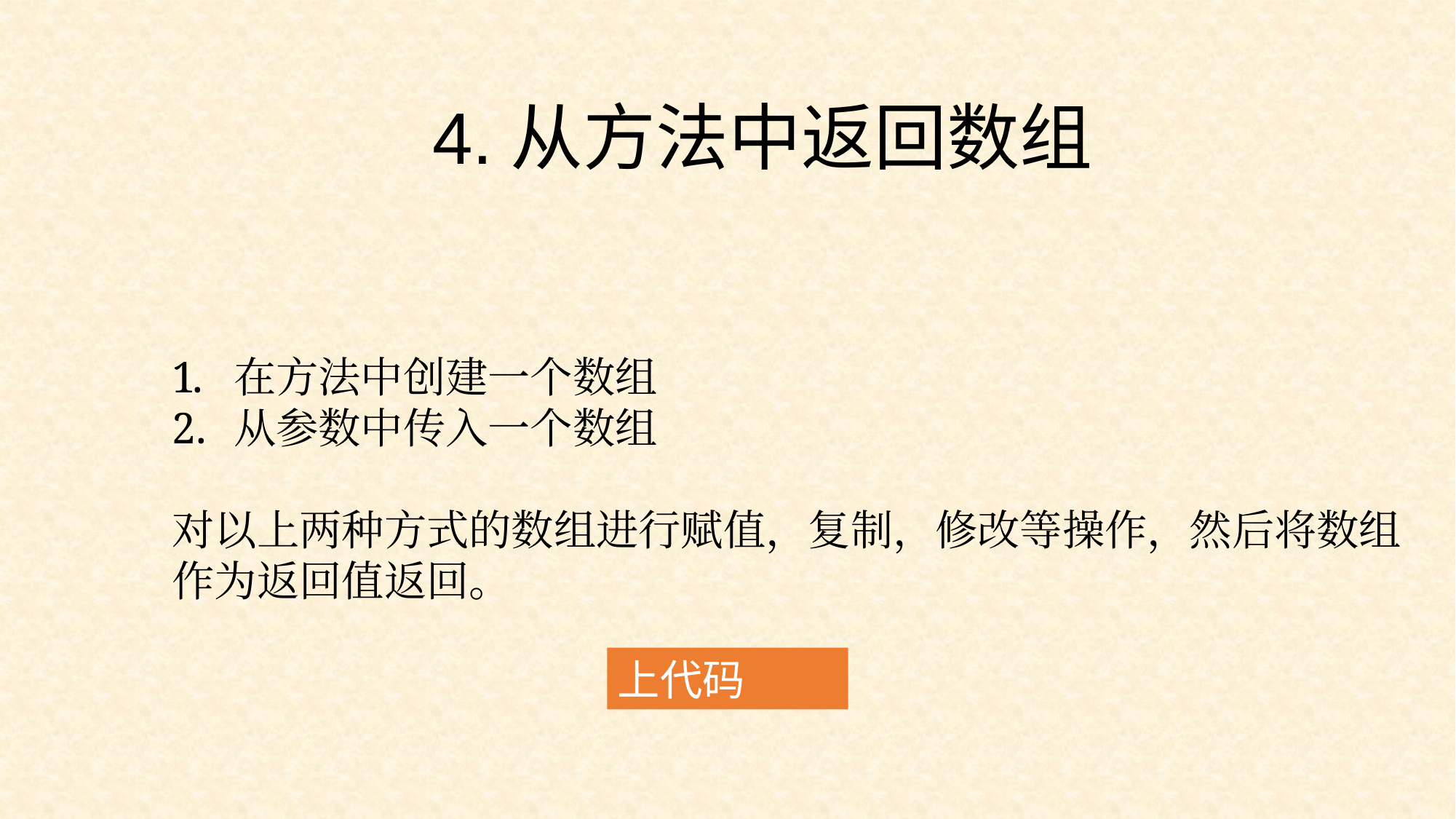

4.从方法中返回数组

在方法中创建一个数组
从参数中传入一个数组

对以上两种方式的数组进行赋值，复制，修改等操作，然后将数组作为返回值返回。

上代码